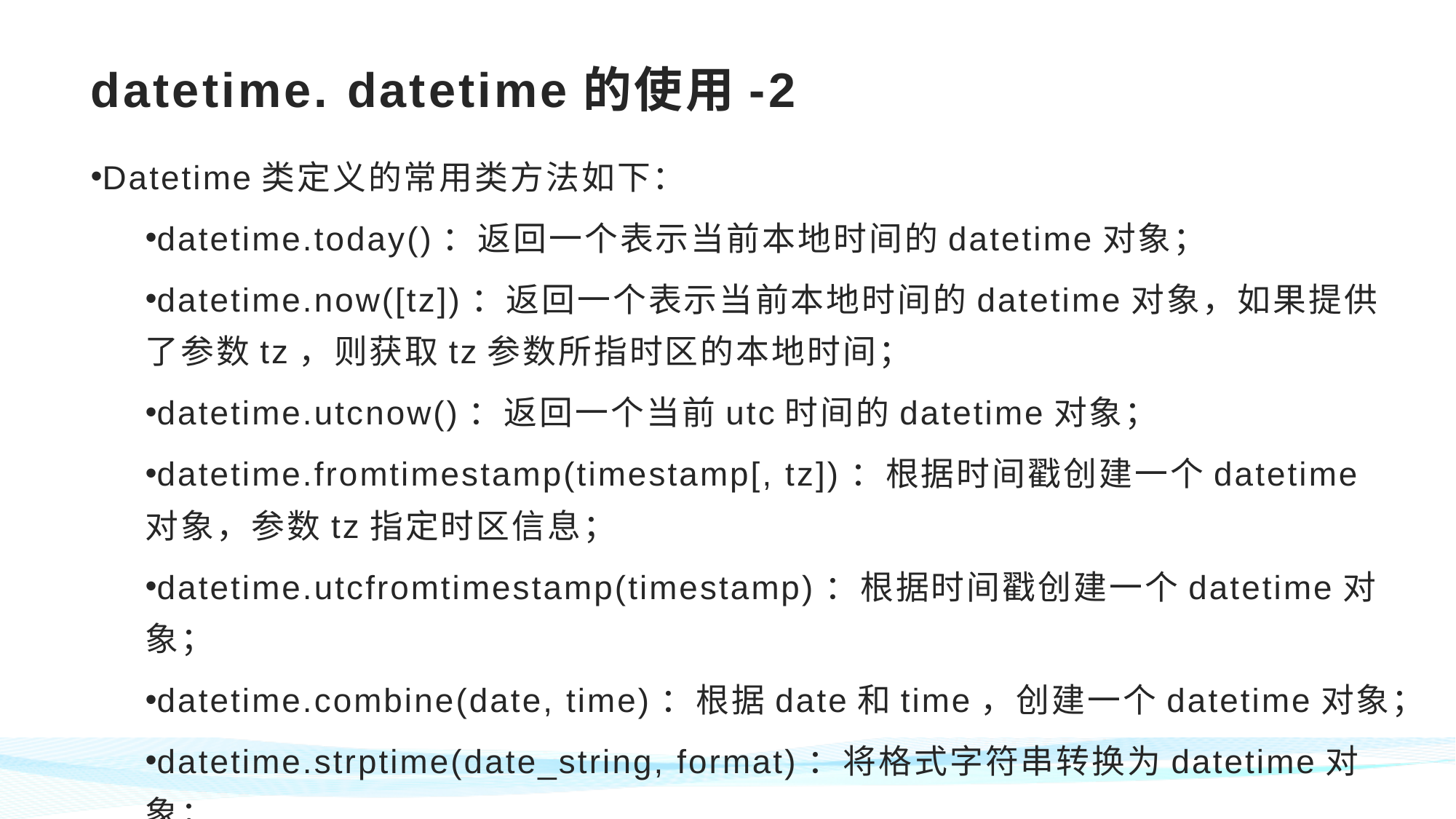

# datetime. datetime的使用-2
Datetime类定义的常用类方法如下：
datetime.today()：返回一个表示当前本地时间的datetime对象；
datetime.now([tz])：返回一个表示当前本地时间的datetime对象，如果提供了参数tz，则获取tz参数所指时区的本地时间；
datetime.utcnow()：返回一个当前utc时间的datetime对象；
datetime.fromtimestamp(timestamp[, tz])：根据时间戳创建一个datetime对象，参数tz指定时区信息；
datetime.utcfromtimestamp(timestamp)：根据时间戳创建一个datetime对象；
datetime.combine(date, time)：根据date和time，创建一个datetime对象；
datetime.strptime(date_string, format)：将格式字符串转换为datetime对象；